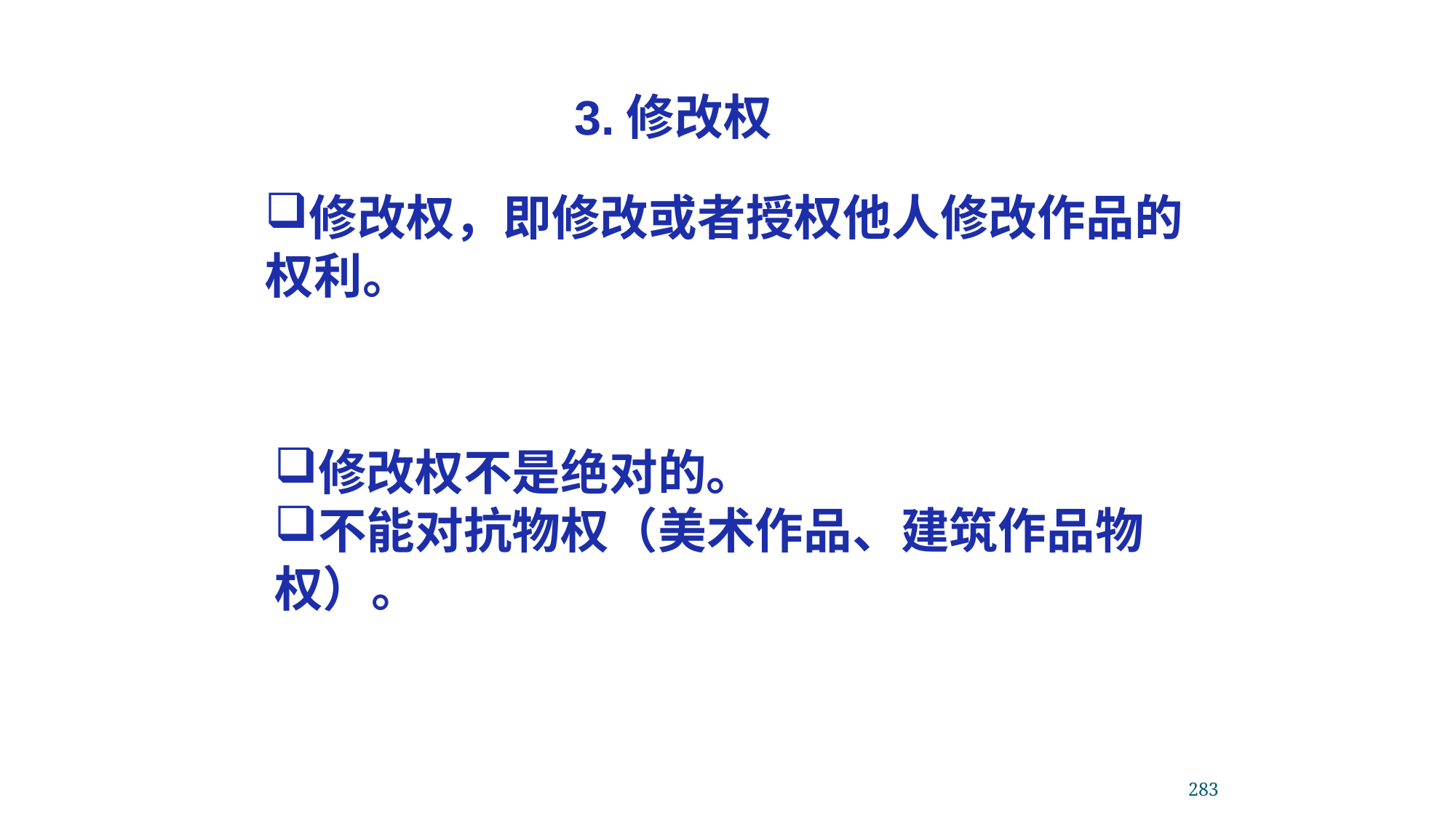

3.修改权
修改权，即修改或者授权他人修改作品的权利。
修改权不是绝对的。
不能对抗物权（美术作品、建筑作品物权）。
283